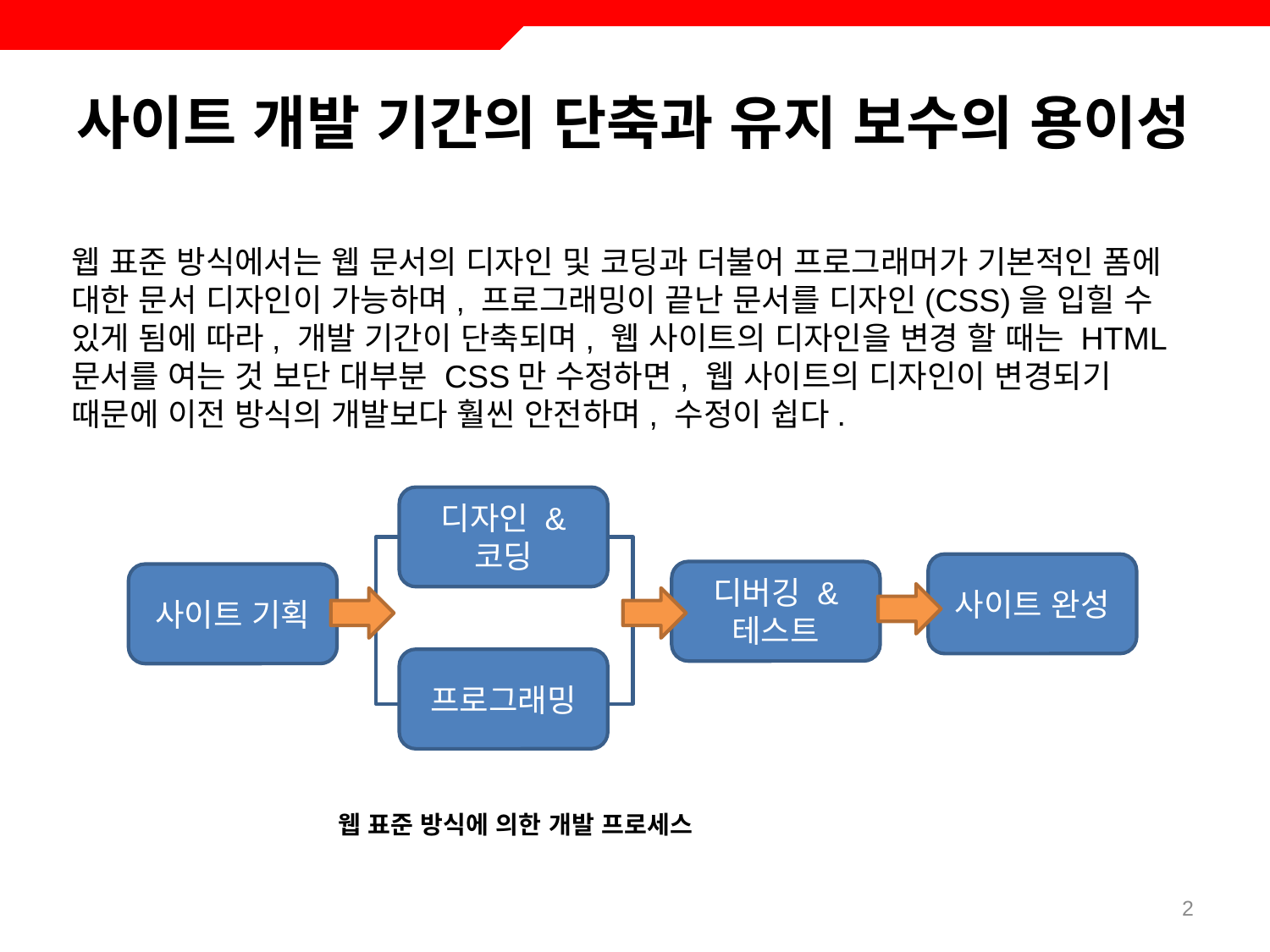

# 사이트 개발 기간의 단축과 유지 보수의 용이성
웹 표준 방식에서는 웹 문서의 디자인 및 코딩과 더불어 프로그래머가 기본적인 폼에 대한 문서 디자인이 가능하며, 프로그래밍이 끝난 문서를 디자인(CSS)을 입힐 수 있게 됨에 따라, 개발 기간이 단축되며, 웹 사이트의 디자인을 변경 할 때는 HTML 문서를 여는 것 보단 대부분 CSS만 수정하면, 웹 사이트의 디자인이 변경되기 때문에 이전 방식의 개발보다 훨씬 안전하며, 수정이 쉽다.
디자인 & 코딩

사이트 완성
디버깅 & 테스트
사이트 기획

프로그래밍
웹 표준 방식에 의한 개발 프로세스
2